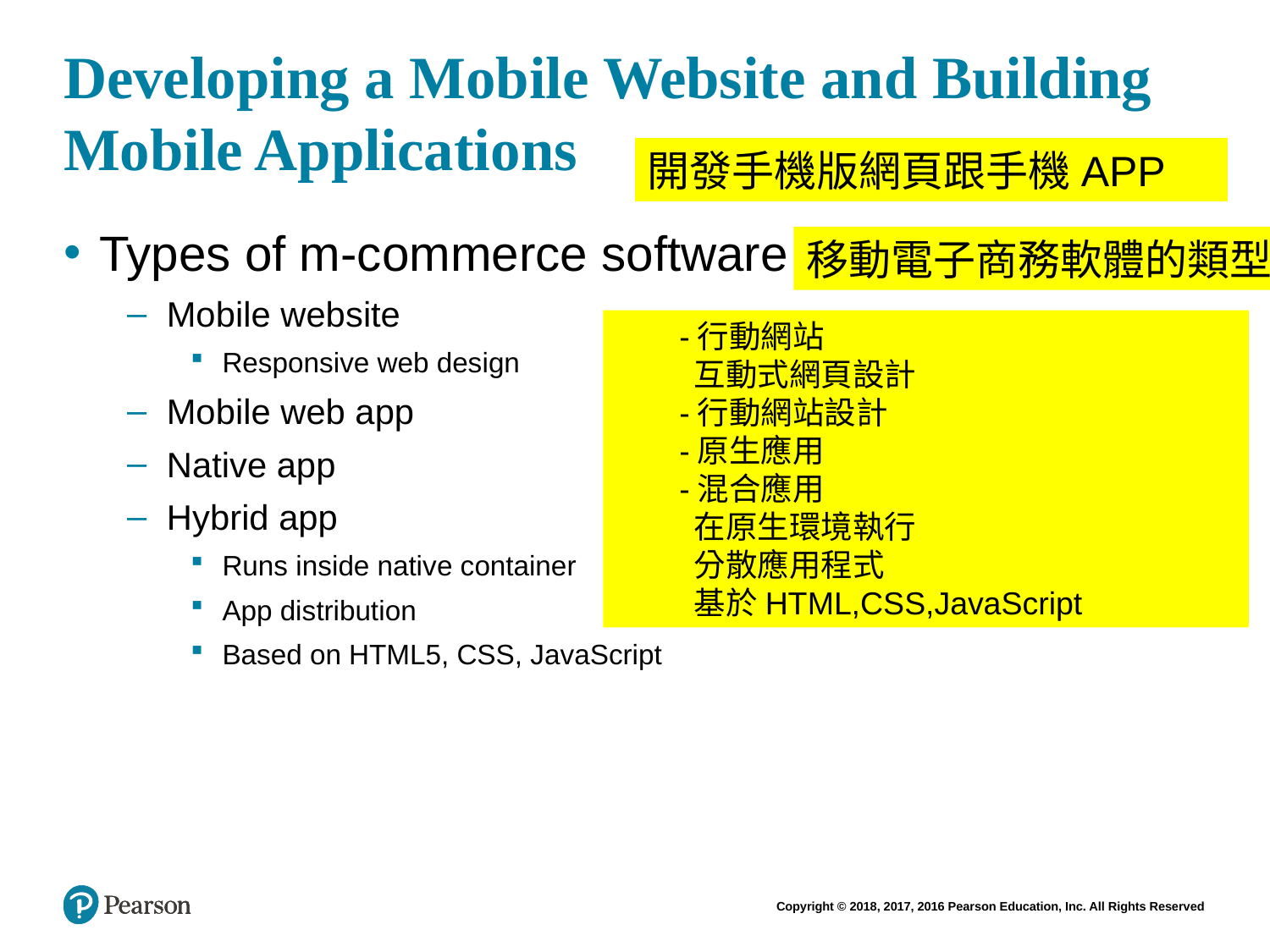

# Developing a Mobile Website and Building Mobile Applications
開發手機版網頁跟手機APP
Types of m-commerce software
Mobile website
Responsive web design
Mobile web app
Native app
Hybrid app
Runs inside native container
App distribution
Based on HTML5, CSS, JavaScript
移動電子商務軟體的類型
-行動網站
 互動式網頁設計
-行動網站設計
-原生應用
-混合應用
 在原生環境執行
 分散應用程式
 基於HTML,CSS,JavaScript